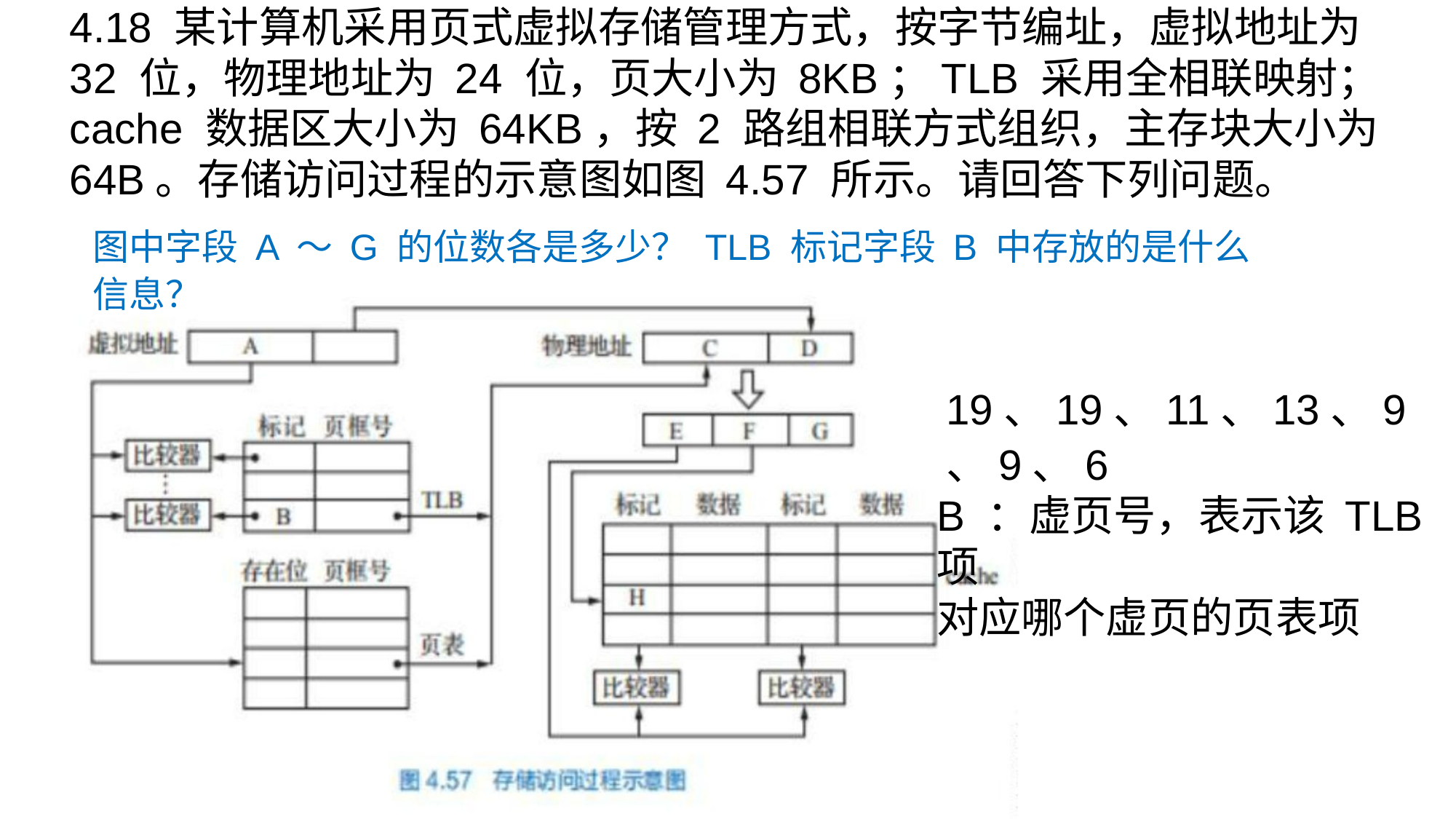

4.18 某计算机采用页式虚拟存储管理方式，按字节编址，虚拟地址为
32 位，物理地址为 24 位，页大小为 8KB；TLB 采用全相联映射；
cache 数据区大小为 64KB，按 2 路组相联方式组织，主存块大小为
64B。存储访问过程的示意图如图 4.57 所示。请回答下列问题。
图中字段 A ～ G 的位数各是多少？ TLB 标记字段 B 中存放的是什么信息？
19、19、11、13、9、9、6
B ：虚页号，表示该 TLB 项
对应哪个虚页的页表项